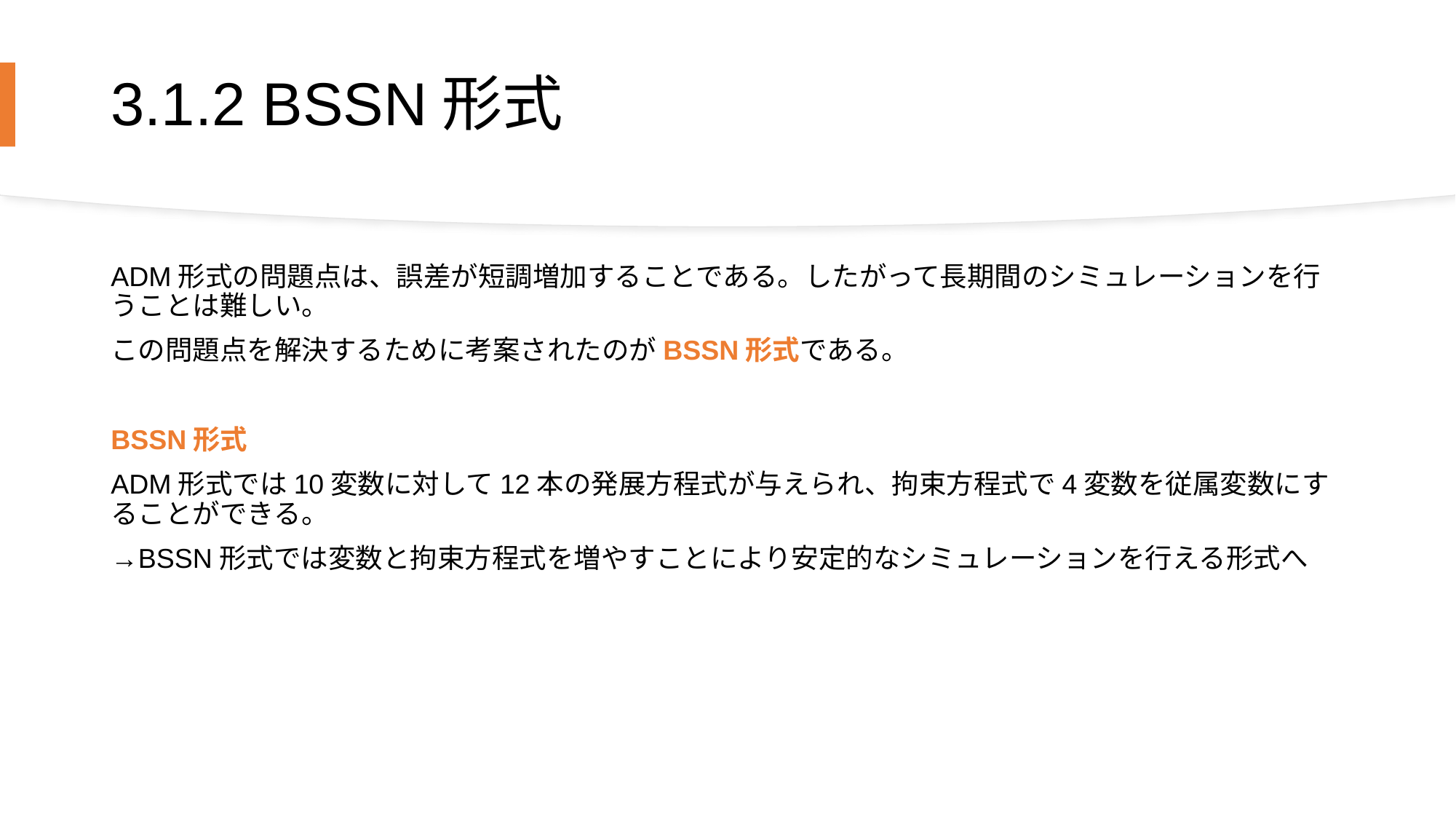

# 3.1.2 BSSN形式

ADM形式の問題点は、誤差が短調増加することである。したがって長期間のシミュレーションを行うことは難しい。
この問題点を解決するために考案されたのがBSSN形式である。

BSSN形式
ADM形式では10変数に対して12本の発展方程式が与えられ、拘束方程式で4変数を従属変数にすることができる。
→BSSN形式では変数と拘束方程式を増やすことにより安定的なシミュレーションを行える形式へ